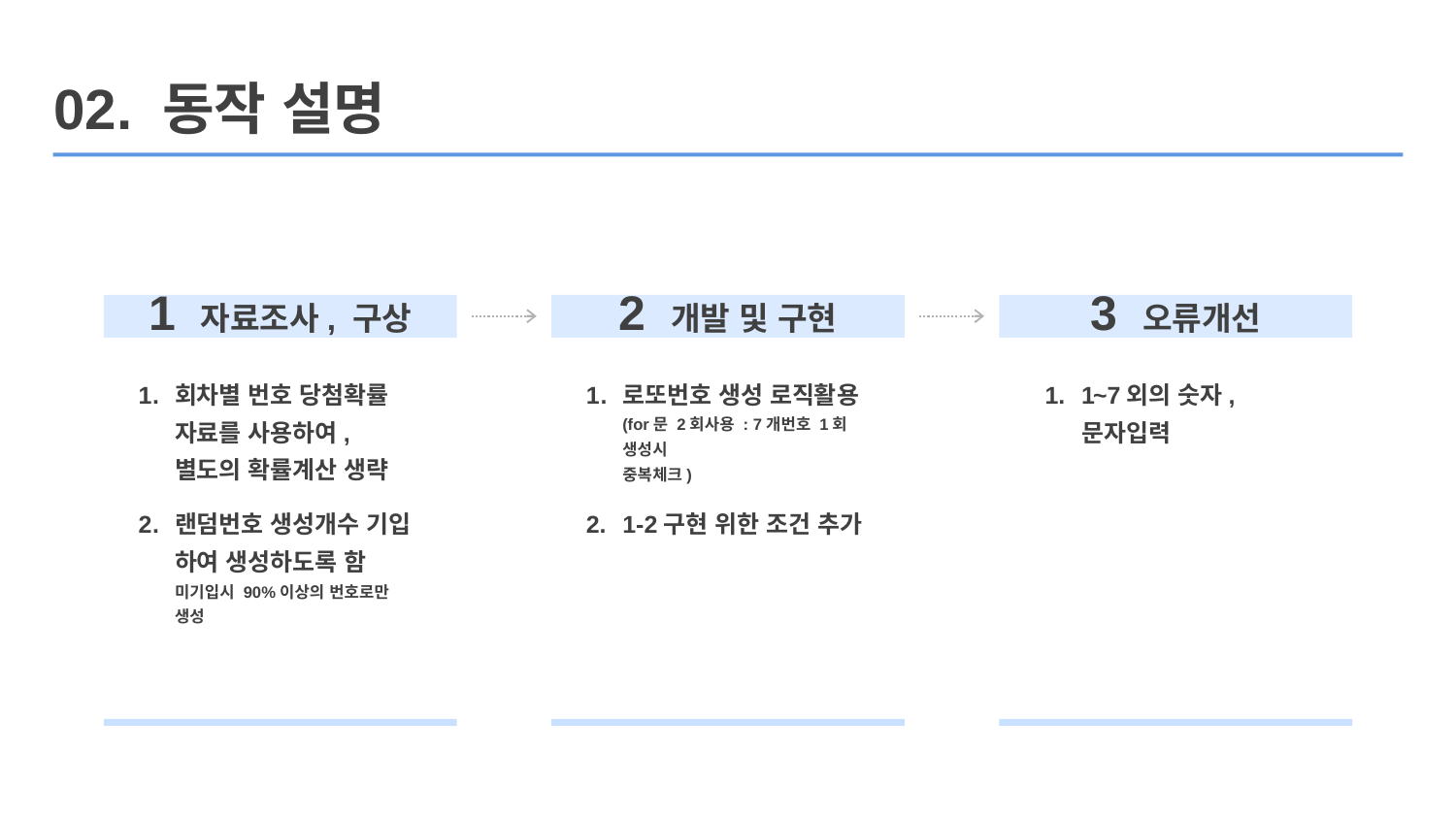

2 개발 및 구현
3 오류개선
1 자료조사, 구상

회차별 번호 당첨확률
자료를 사용하여, 별도의 확률계산 생략
랜덤번호 생성개수 기입
하여 생성하도록 함
미기입시 90%이상의 번호로만 생성
로또번호 생성 로직활용
(for문 2회사용 : 7개번호 1회 생성시
중복체크)
1-2구현 위한 조건 추가
1~7외의 숫자, 문자입력